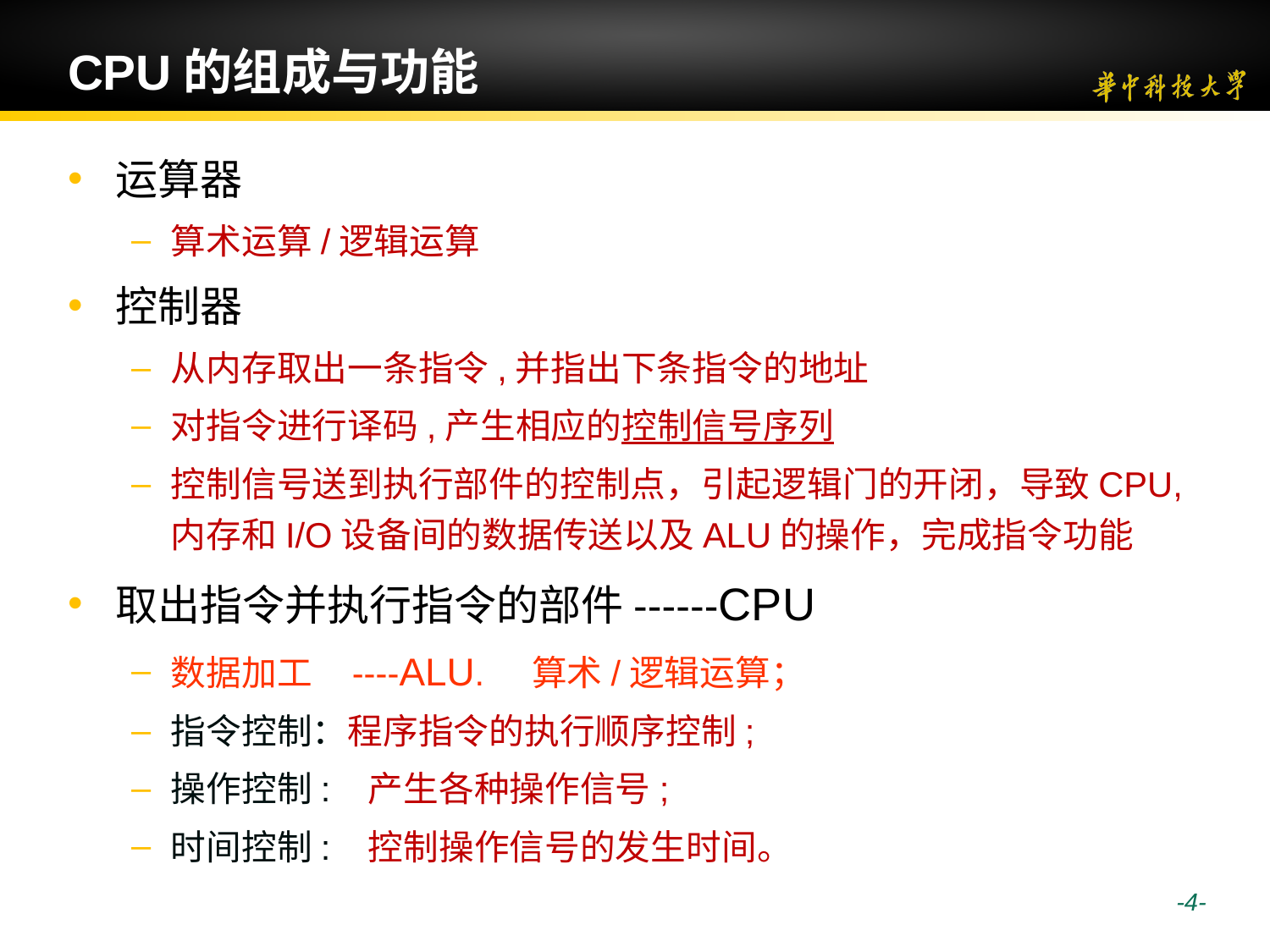

# CPU的组成与功能
运算器
算术运算/逻辑运算
控制器
从内存取出一条指令,并指出下条指令的地址
对指令进行译码,产生相应的控制信号序列
控制信号送到执行部件的控制点，引起逻辑门的开闭，导致CPU,内存和I/O设备间的数据传送以及ALU的操作，完成指令功能
取出指令并执行指令的部件------CPU
数据加工    ----ALU.    算术/逻辑运算；
指令控制：程序指令的执行顺序控制;
操作控制:   产生各种操作信号;
时间控制:   控制操作信号的发生时间。

 -4-